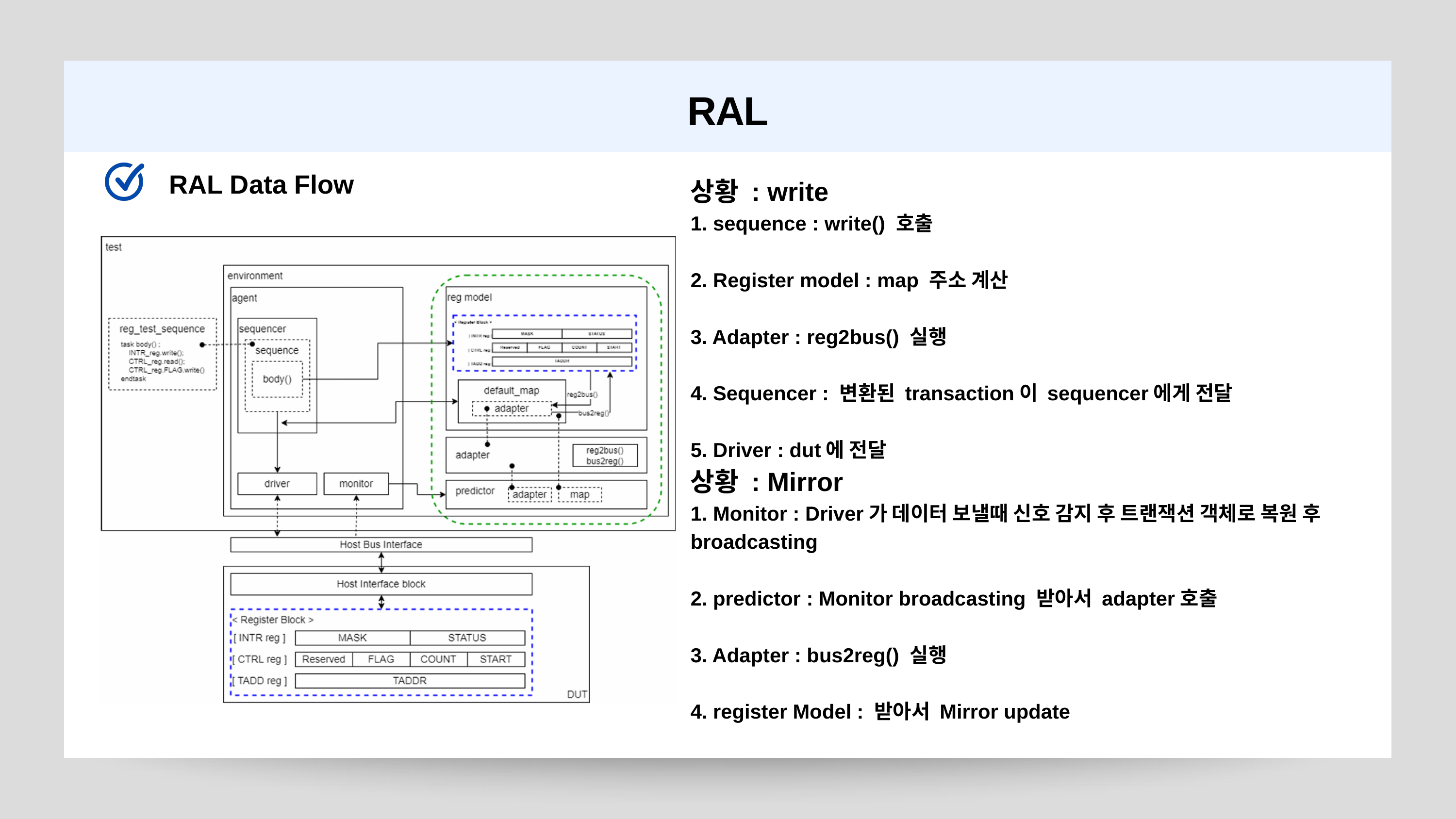

RAL
RAL Data Flow

상황 : write
1. sequence : write() 호출

2. Register model : map 주소 계산

3. Adapter : reg2bus() 실행

4. Sequencer : 변환된 transaction이 sequencer에게 전달

5. Driver : dut에 전달

상황 : Mirror
1. Monitor : Driver가 데이터 보낼때 신호 감지 후 트랜잭션 객체로 복원 후 broadcasting

2. predictor : Monitor broadcasting 받아서 adapter호출

3. Adapter : bus2reg() 실행

4. register Model : 받아서 Mirror update